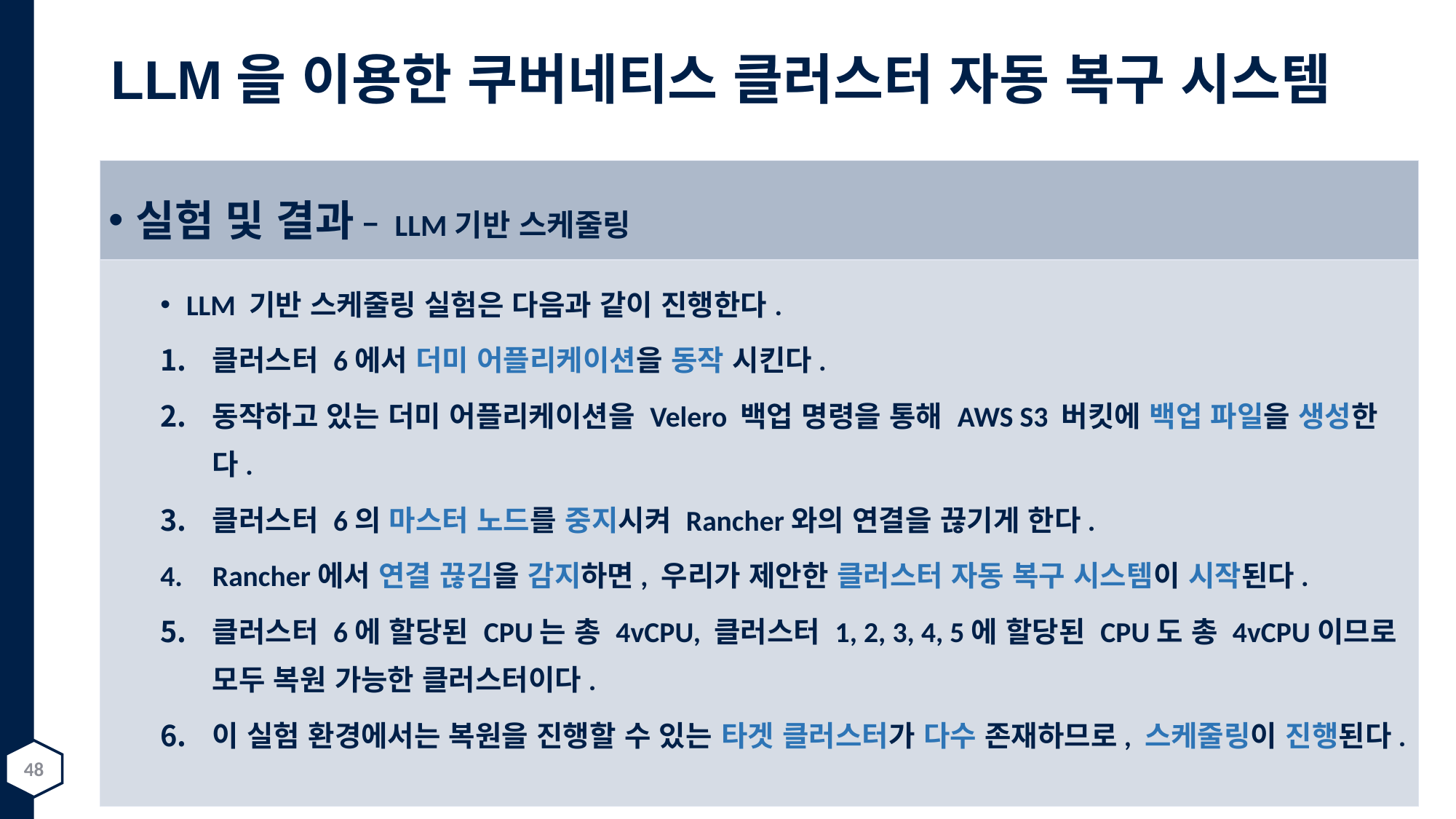

# LLM을 이용한 쿠버네티스 클러스터 자동 복구 시스템
실험 및 결과 – LLM기반 스케줄링
LLM 기반 스케줄링 실험은 다음과 같이 진행한다.
클러스터 6에서 더미 어플리케이션을 동작 시킨다.
동작하고 있는 더미 어플리케이션을 Velero 백업 명령을 통해 AWS S3 버킷에 백업 파일을 생성한다.
클러스터 6의 마스터 노드를 중지시켜 Rancher와의 연결을 끊기게 한다.
Rancher에서 연결 끊김을 감지하면, 우리가 제안한 클러스터 자동 복구 시스템이 시작된다.
클러스터 6에 할당된 CPU는 총 4vCPU, 클러스터 1, 2, 3, 4, 5에 할당된 CPU도 총 4vCPU이므로 모두 복원 가능한 클러스터이다.
이 실험 환경에서는 복원을 진행할 수 있는 타겟 클러스터가 다수 존재하므로, 스케줄링이 진행된다.
48